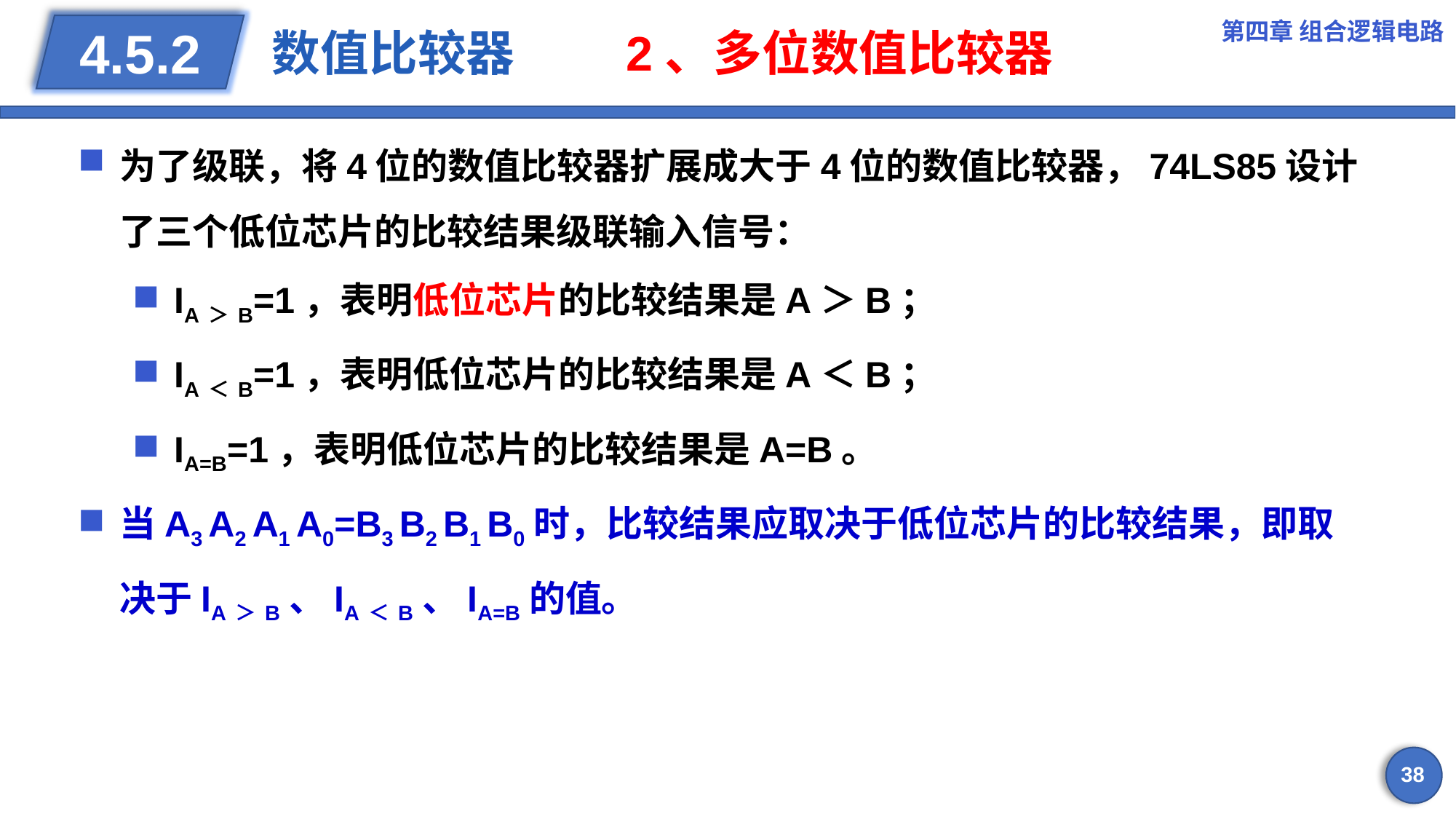

第四章 组合逻辑电路
# 数值比较器         2、多位数值比较器
4.5.2
为了级联，将4位的数值比较器扩展成大于4位的数值比较器，74LS85设计了三个低位芯片的比较结果级联输入信号：
IA＞B=1，表明低位芯片的比较结果是A＞B；
IA＜B=1，表明低位芯片的比较结果是A＜B；
IA=B=1，表明低位芯片的比较结果是A=B。
当A3 A2 A1 A0=B3 B2 B1 B0时，比较结果应取决于低位芯片的比较结果，即取决于IA＞B、IA＜B、IA=B的值。
38